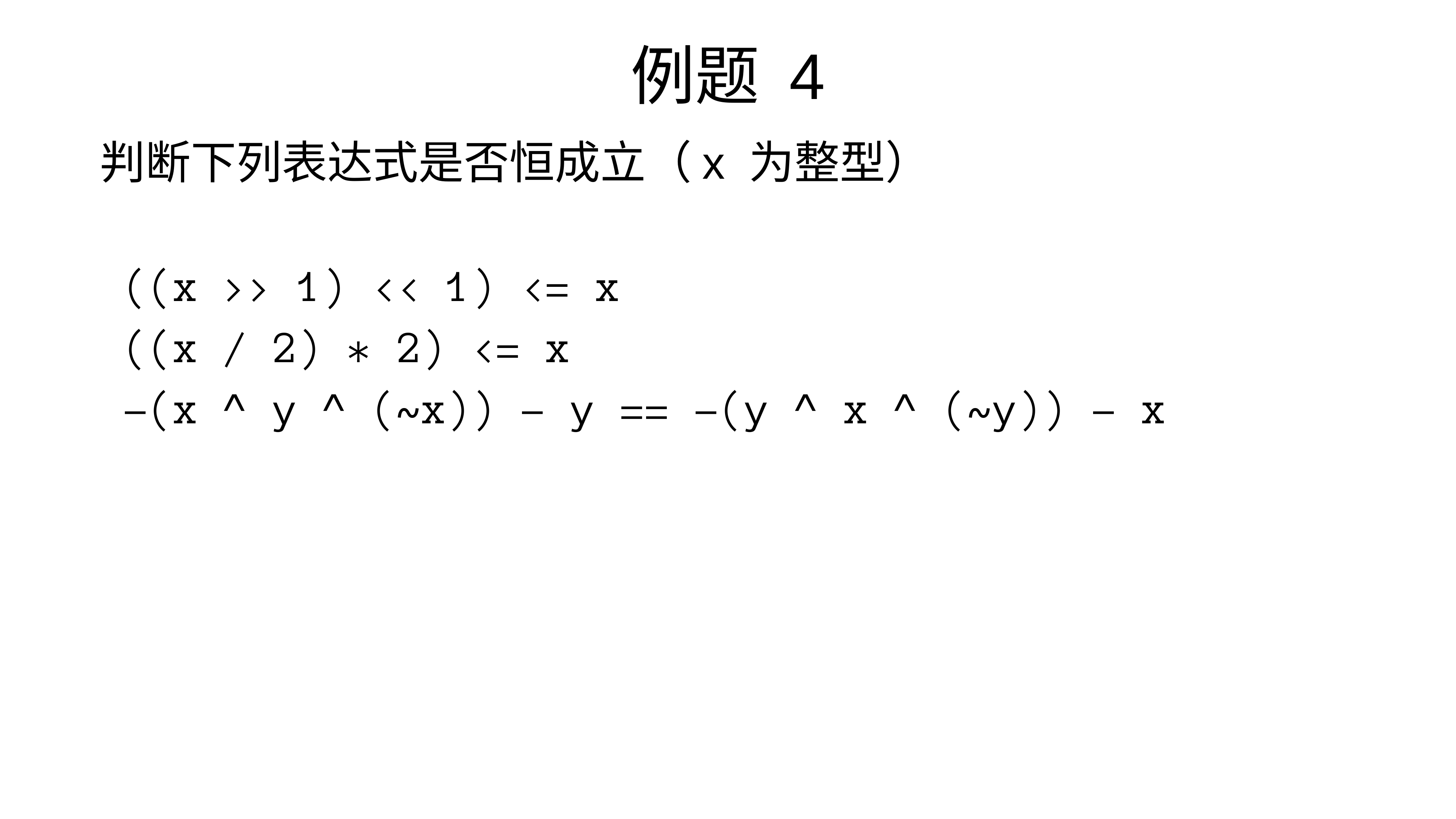

例题 4
判断下列表达式是否恒成立（x 为整型）

 ((x >> 1) << 1) <= x
 ((x / 2) * 2) <= x
 -(x ^ y ^ (~x)) - y == -(y ^ x ^ (~y)) - x